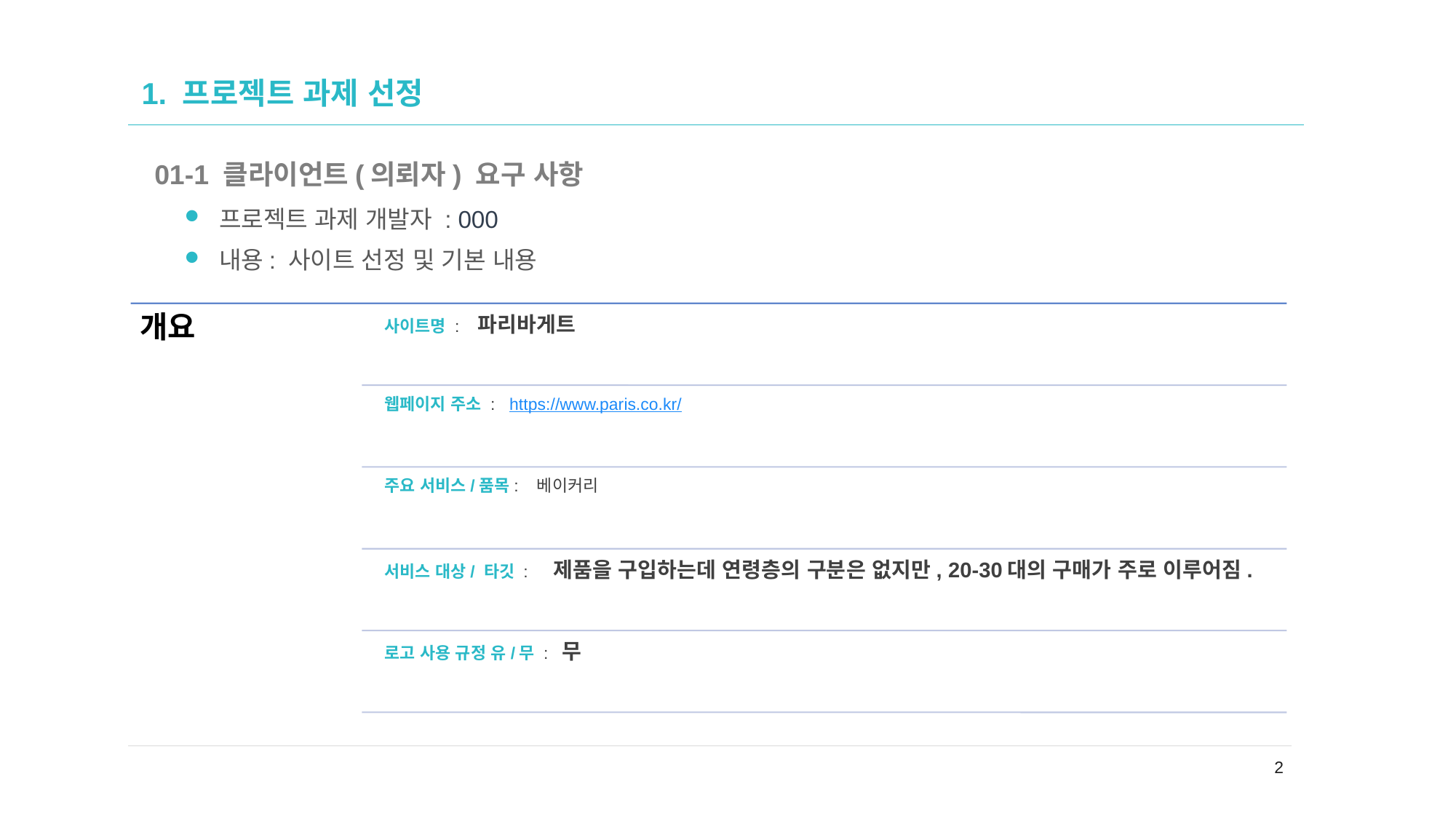

# 1. 프로젝트 과제 선정
01-1 클라이언트(의뢰자) 요구 사항
프로젝트 과제 개발자 : 000
내용: 사이트 선정 및 기본 내용
개요
사이트명 :   파리바게트
웹페이지 주소 :   https://www.paris.co.kr/

주요 서비스/품목:   베이커리
서비스 대상/ 타깃 :    제품을 구입하는데 연령층의 구분은 없지만, 20-30대의 구매가 주로 이루어짐.
로고 사용 규정 유/무 :  무
2